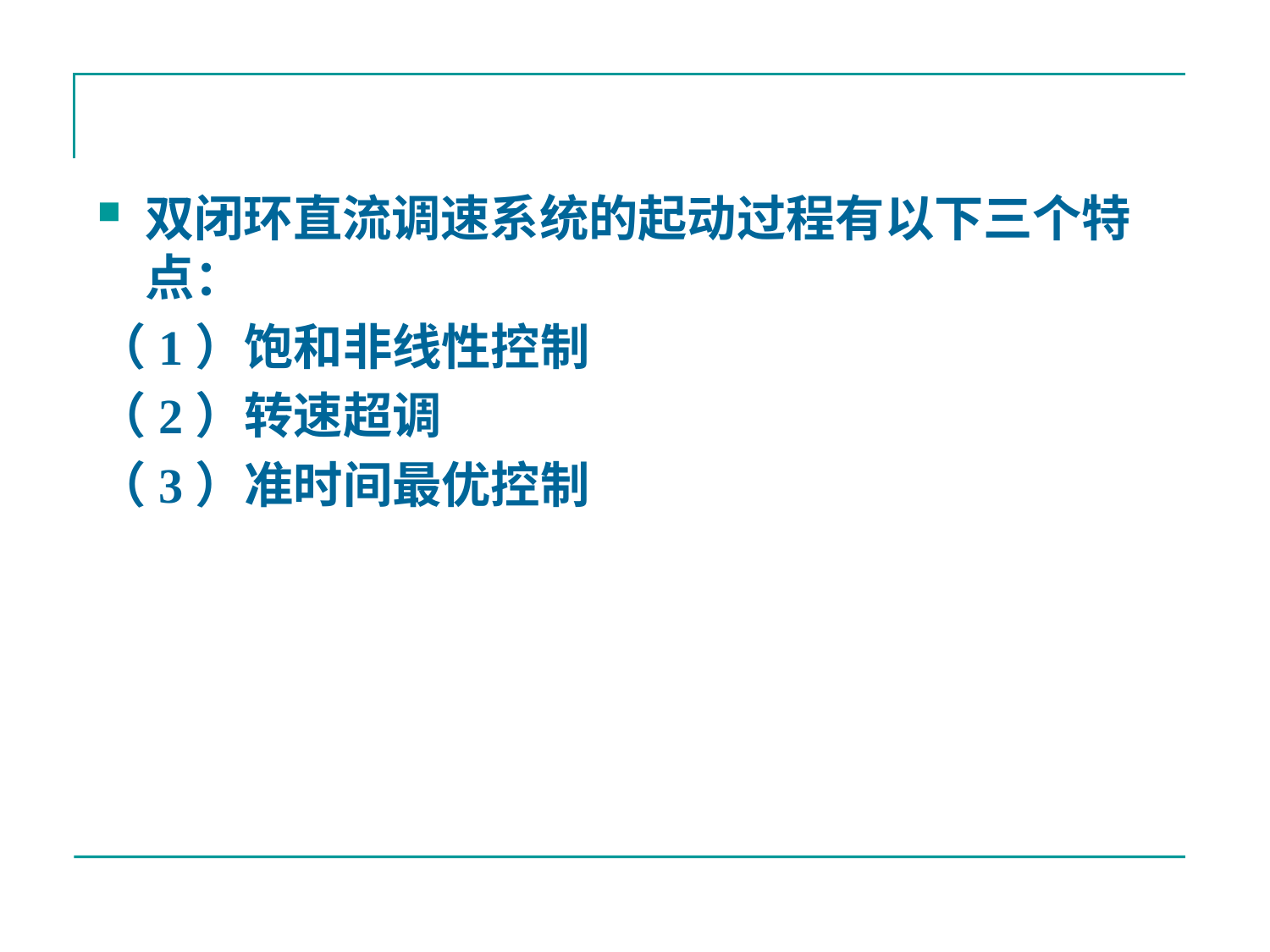

#
双闭环直流调速系统的起动过程有以下三个特点：
（1）饱和非线性控制
（2）转速超调
（3）准时间最优控制